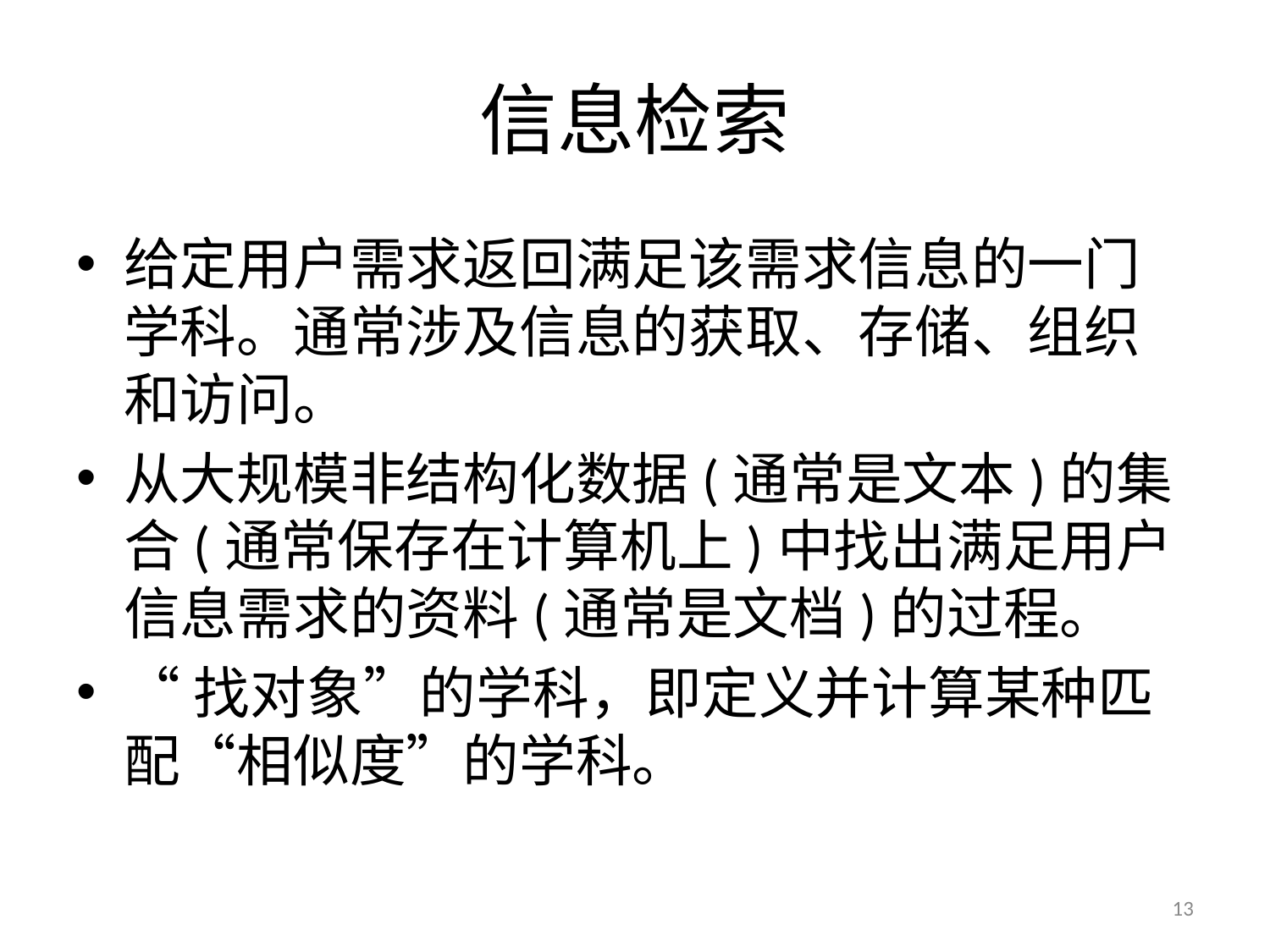

# 信息检索
给定用户需求返回满足该需求信息的一门学科。通常涉及信息的获取、存储、组织和访问。
从大规模非结构化数据(通常是文本)的集合(通常保存在计算机上)中找出满足用户信息需求的资料(通常是文档)的过程。
“找对象”的学科，即定义并计算某种匹配“相似度”的学科。
13